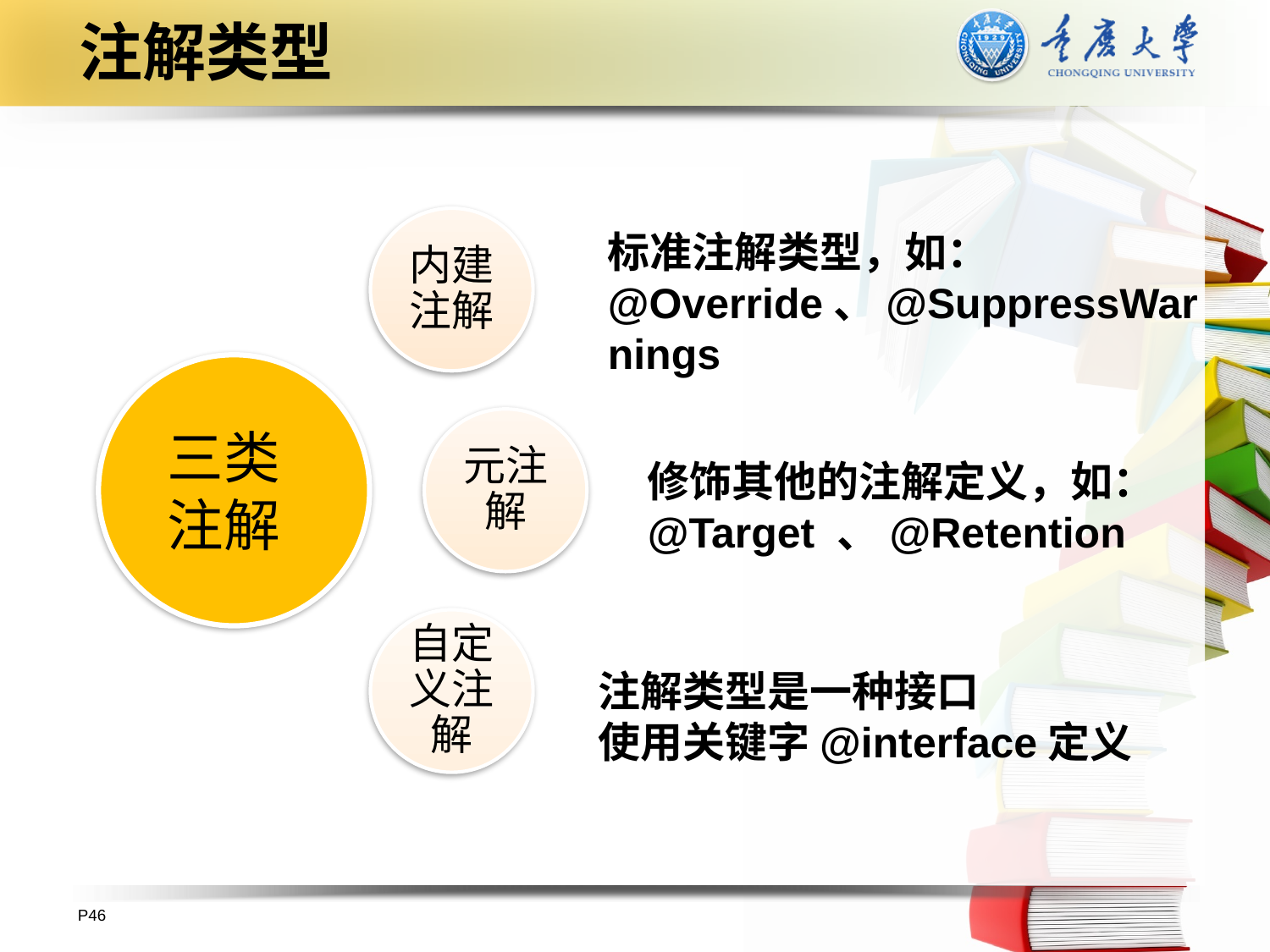

# 注解类型
内建注解

元注解
自定义注解
标准注解类型，如：@Override、@SuppressWarnings

三类注解
修饰其他的注解定义，如： @Target 、@Retention

注解类型是一种接口
使用关键字@interface定义
P46